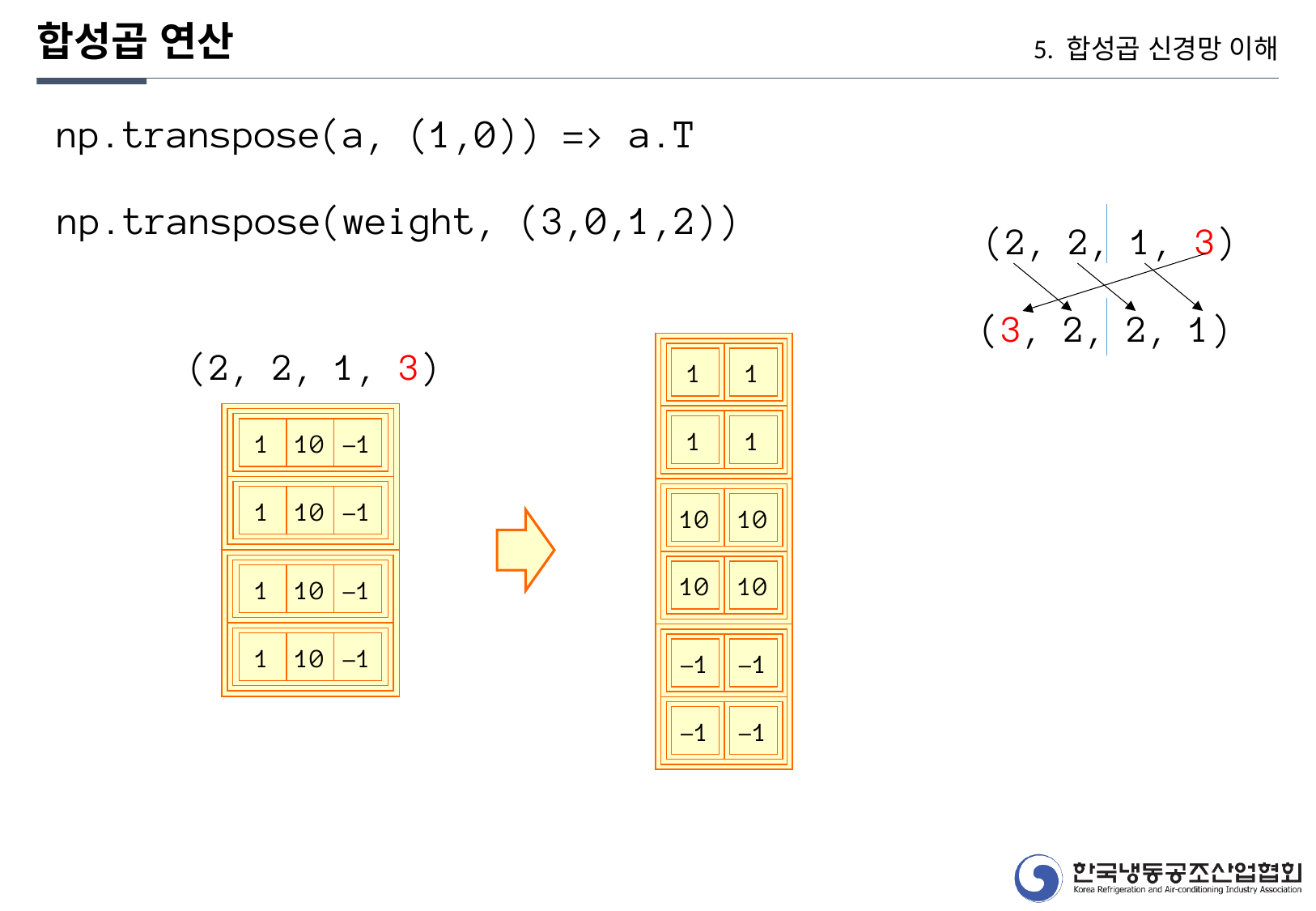

합성곱 연산
5. 합성곱 신경망 이해
np.transpose(a, (1,0)) => a.T
np.transpose(weight, (3,0,1,2))
(2, 2, 1, 3)
(3, 2, 2, 1)

(2, 2, 1, 3)

1
1

1
1
1
10
-1

1
10
-1

10
10

10
10
1
10
-1

1
10
-1

-1
-1

-1
-1